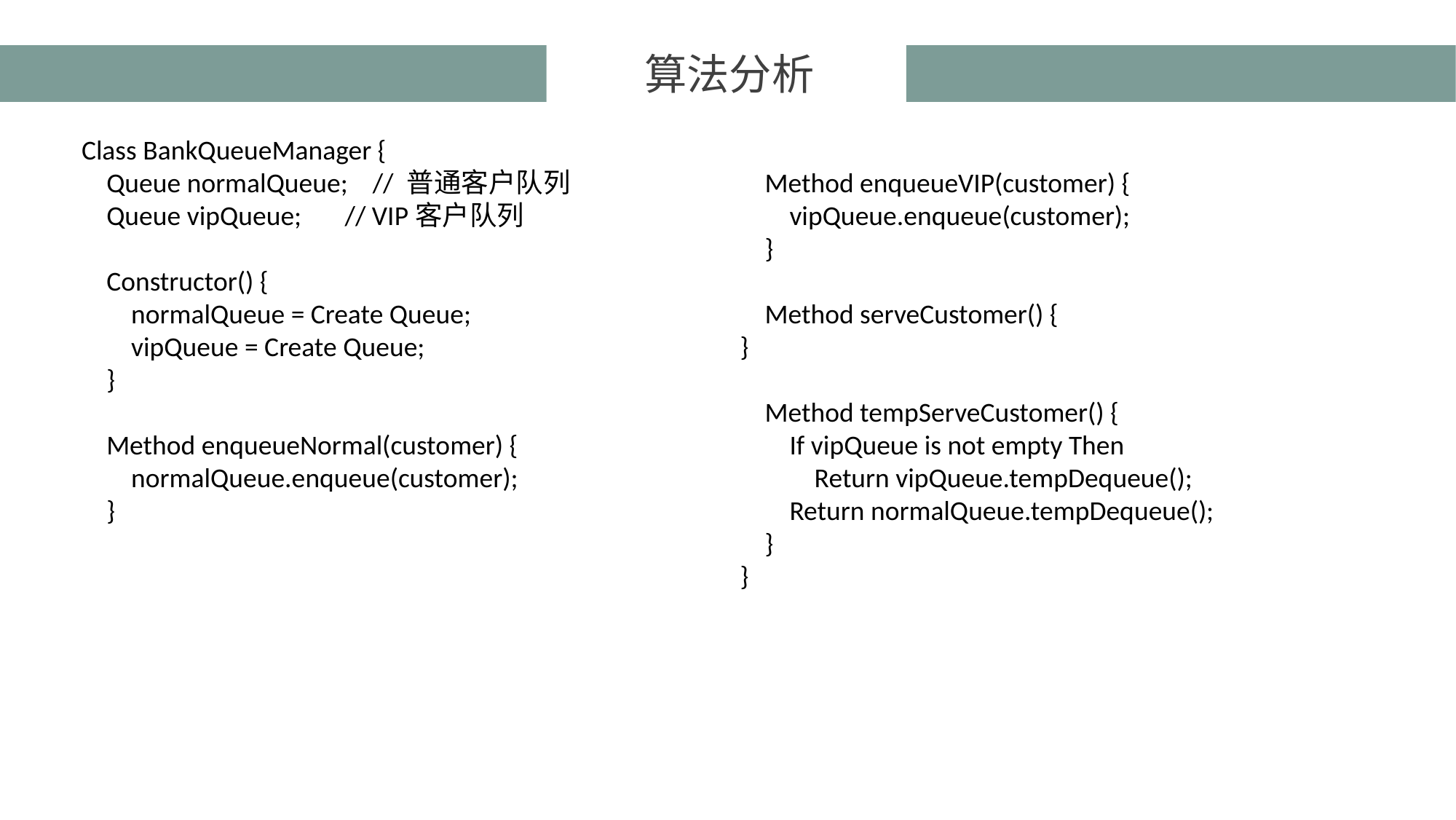

算法分析

Class BankQueueManager {
    Queue normalQueue;    // 普通客户队列
    Queue vipQueue;       // VIP客户队列

    Constructor() {
        normalQueue = Create Queue;
        vipQueue = Create Queue;
    }

    Method enqueueNormal(customer) {
        normalQueue.enqueue(customer);
    }

    Method enqueueVIP(customer) {
        vipQueue.enqueue(customer);
    }

    Method serveCustomer() {
}

    Method tempServeCustomer() {
        If vipQueue is not empty Then
            Return vipQueue.tempDequeue();
        Return normalQueue.tempDequeue();
    }
}